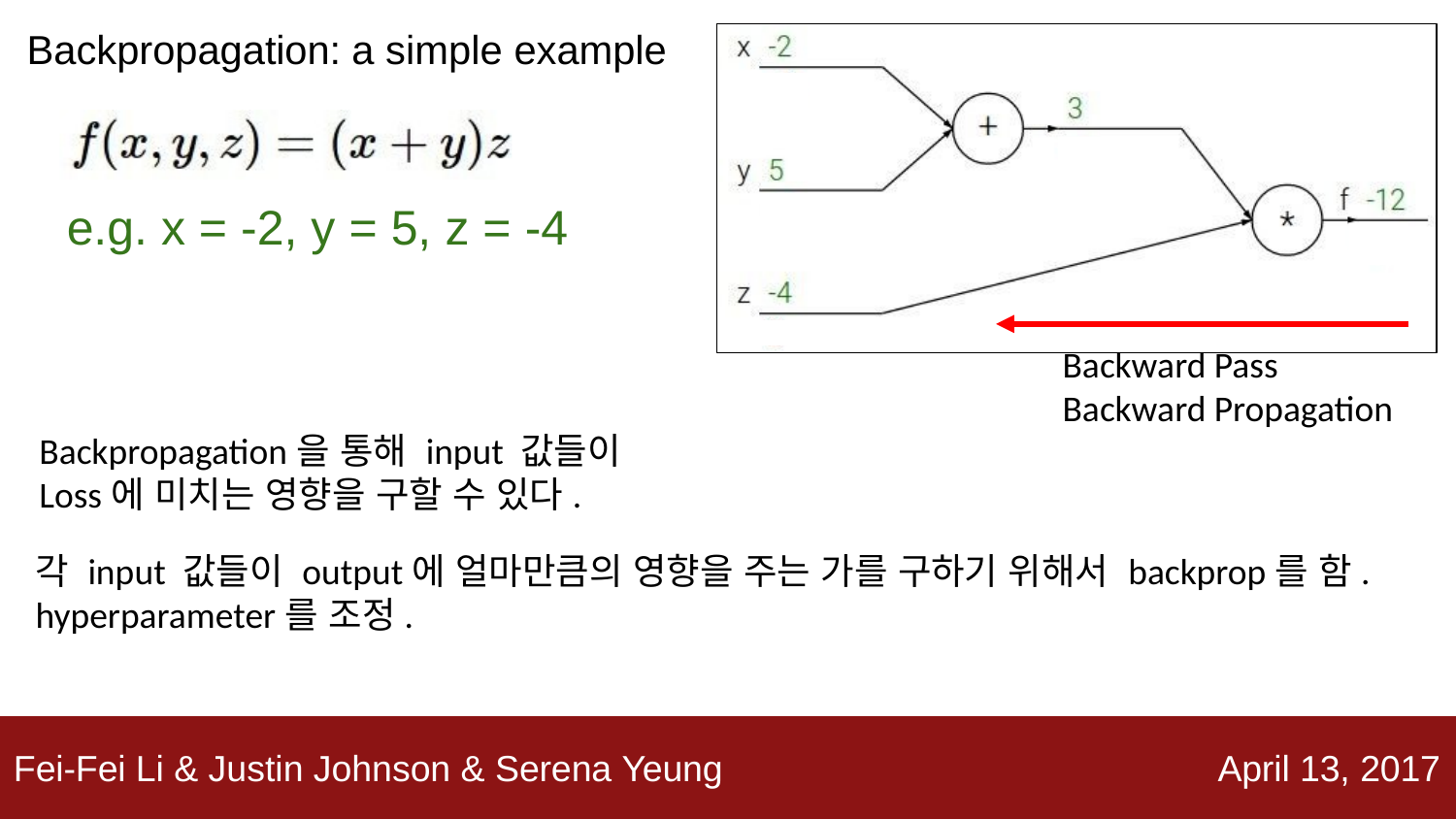

Backpropagation: a simple example

e.g. x = -2, y = 5, z = -4

Backward Pass
Backward Propagation
Backpropagation을 통해 input 값들이
Loss에 미치는 영향을 구할 수 있다.
각 input 값들이 output에 얼마만큼의 영향을 주는 가를 구하기 위해서 backprop를 함.
hyperparameter를 조정.
Fei-Fei Li & Justin Johnson & Serena Yeung
April 13, 2017